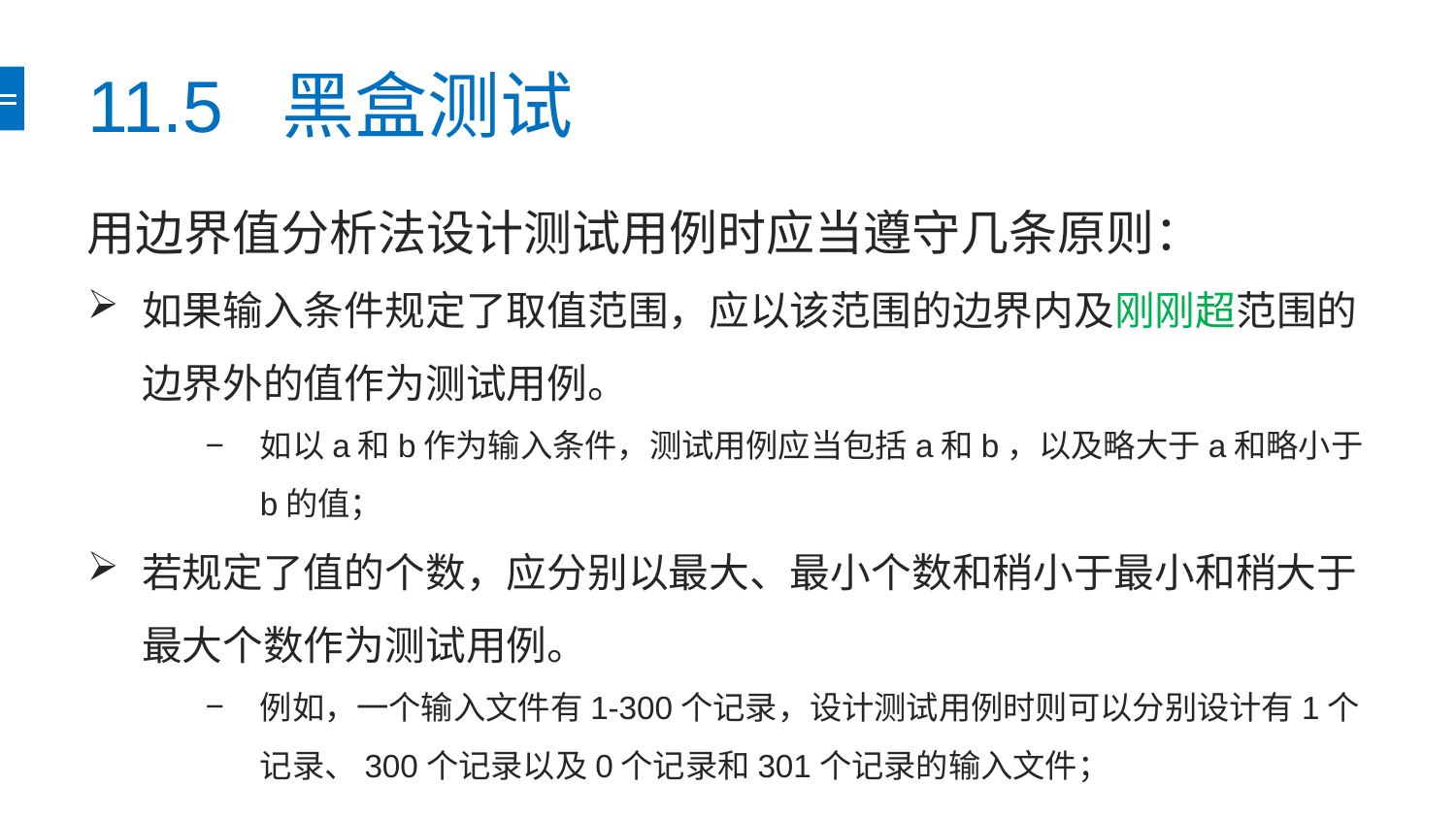

# 11.5  黑盒测试
用边界值分析法设计测试用例时应当遵守几条原则：
如果输入条件规定了取值范围，应以该范围的边界内及刚刚超范围的边界外的值作为测试用例。
如以a和b作为输入条件，测试用例应当包括a和b，以及略大于a和略小于b的值；
若规定了值的个数，应分别以最大、最小个数和稍小于最小和稍大于最大个数作为测试用例。
例如，一个输入文件有1-300个记录，设计测试用例时则可以分别设计有1个记录、300个记录以及0个记录和301个记录的输入文件；